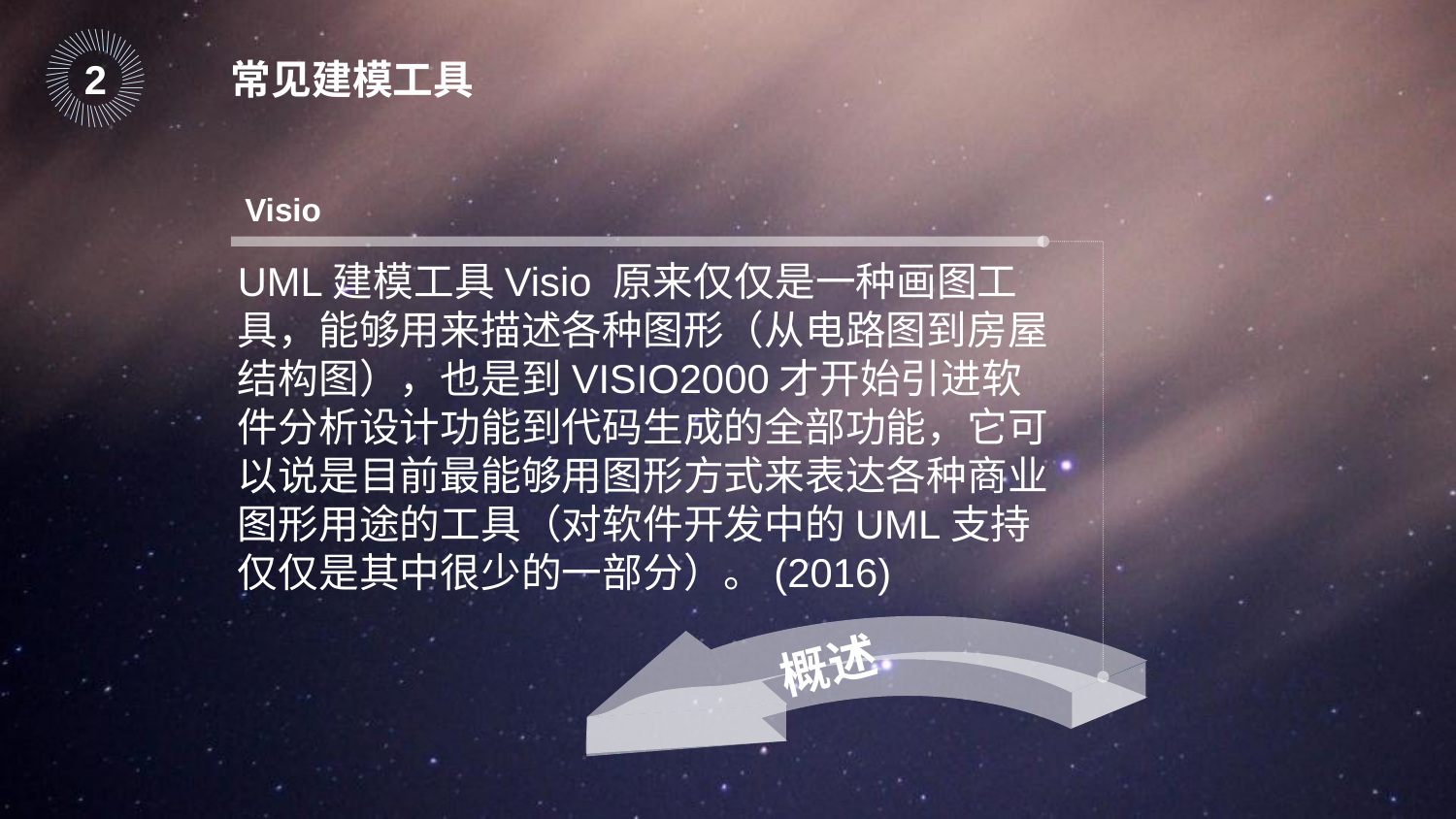

｜
｜
｜
｜
｜
｜
｜
｜
｜
｜
｜
｜
｜
｜
｜
｜
｜
｜
｜
｜
｜
｜
｜
｜
｜
｜
｜
｜
｜
｜
｜
｜
｜
｜
｜
｜
｜
｜
｜
｜
｜
｜
｜
｜
｜
｜
2
常见建模工具
Visio

UML建模工具Visio 原来仅仅是一种画图工具，能够用来描述各种图形（从电路图到房屋结构图），也是到VISIO2000才开始引进软件分析设计功能到代码生成的全部功能，它可以说是目前最能够用图形方式来表达各种商业图形用途的工具（对软件开发中的UML支持仅仅是其中很少的一部分）。(2016)

概述